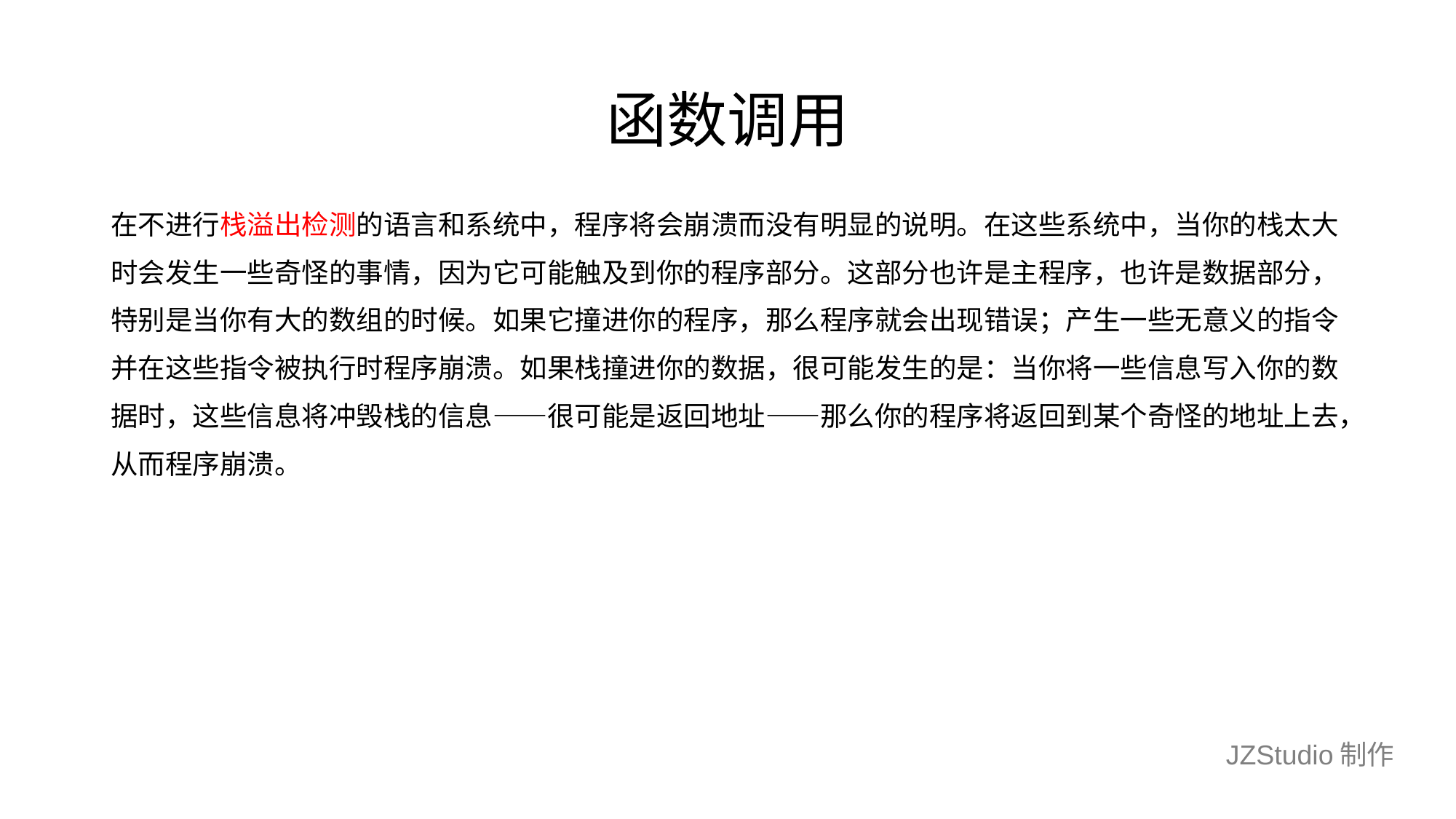

# 函数调用
在不进行栈溢出检测的语言和系统中，程序将会崩溃而没有明显的说明。在这些系统中，当你的栈太大
时会发生一些奇怪的事情，因为它可能触及到你的程序部分。这部分也许是主程序，也许是数据部分，
特别是当你有大的数组的时候。如果它撞进你的程序，那么程序就会出现错误；产生一些无意义的指令
并在这些指令被执行时程序崩溃。如果栈撞进你的数据，很可能发生的是：当你将一些信息写入你的数
据时，这些信息将冲毁栈的信息——很可能是返回地址——那么你的程序将返回到某个奇怪的地址上去，
从而程序崩溃。